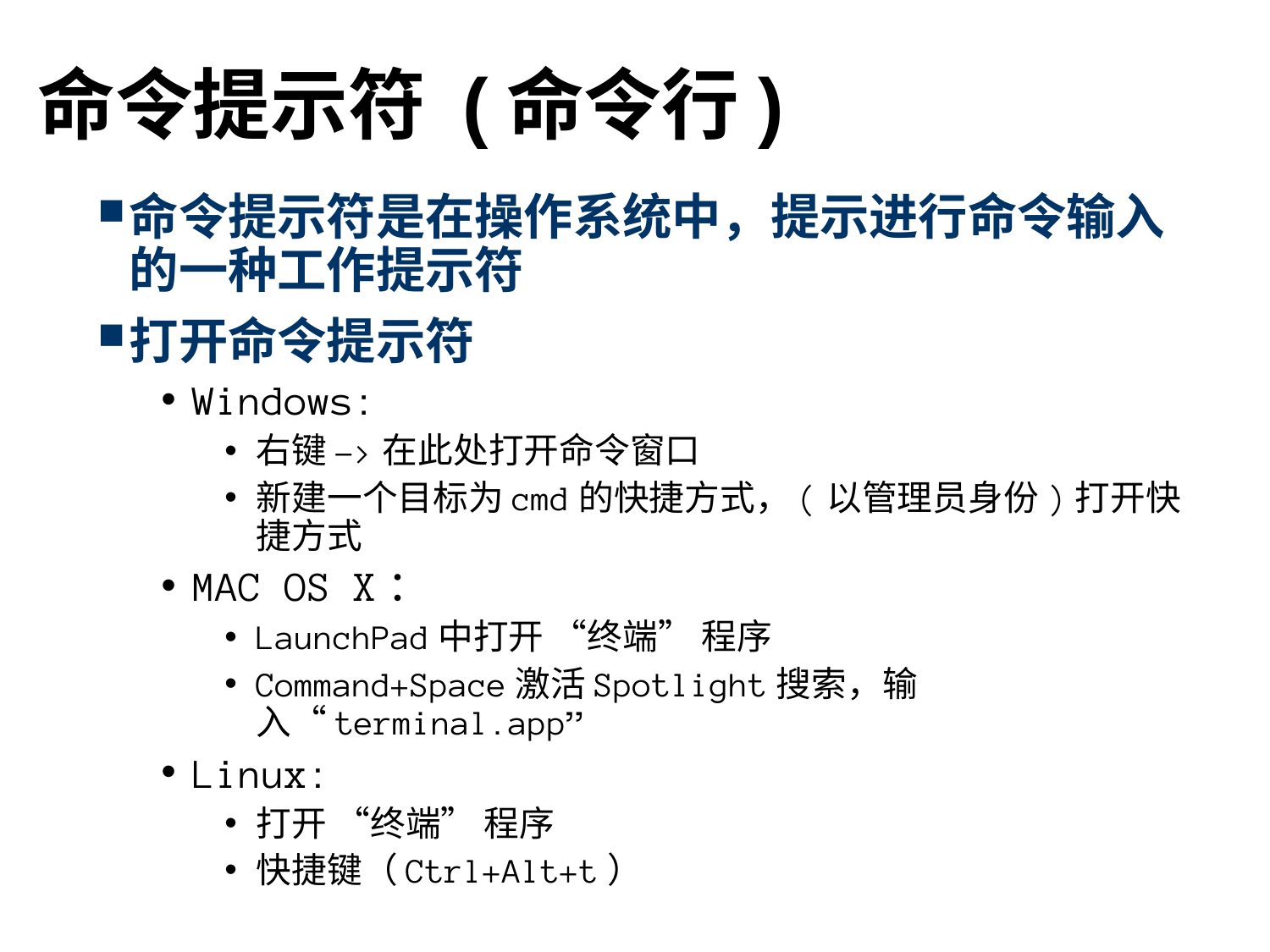

# 命令提示符 (命令行)
命令提示符是在操作系统中，提示进行命令输入的一种工作提示符
打开命令提示符
Windows:
右键->在此处打开命令窗口
新建一个目标为cmd的快捷方式，(以管理员身份)打开快捷方式
MAC OS X：
LaunchPad中打开 “终端” 程序
Command+Space激活Spotlight搜索，输入“terminal.app”
Linux:
打开 “终端” 程序
快捷键（Ctrl+Alt+t）

30